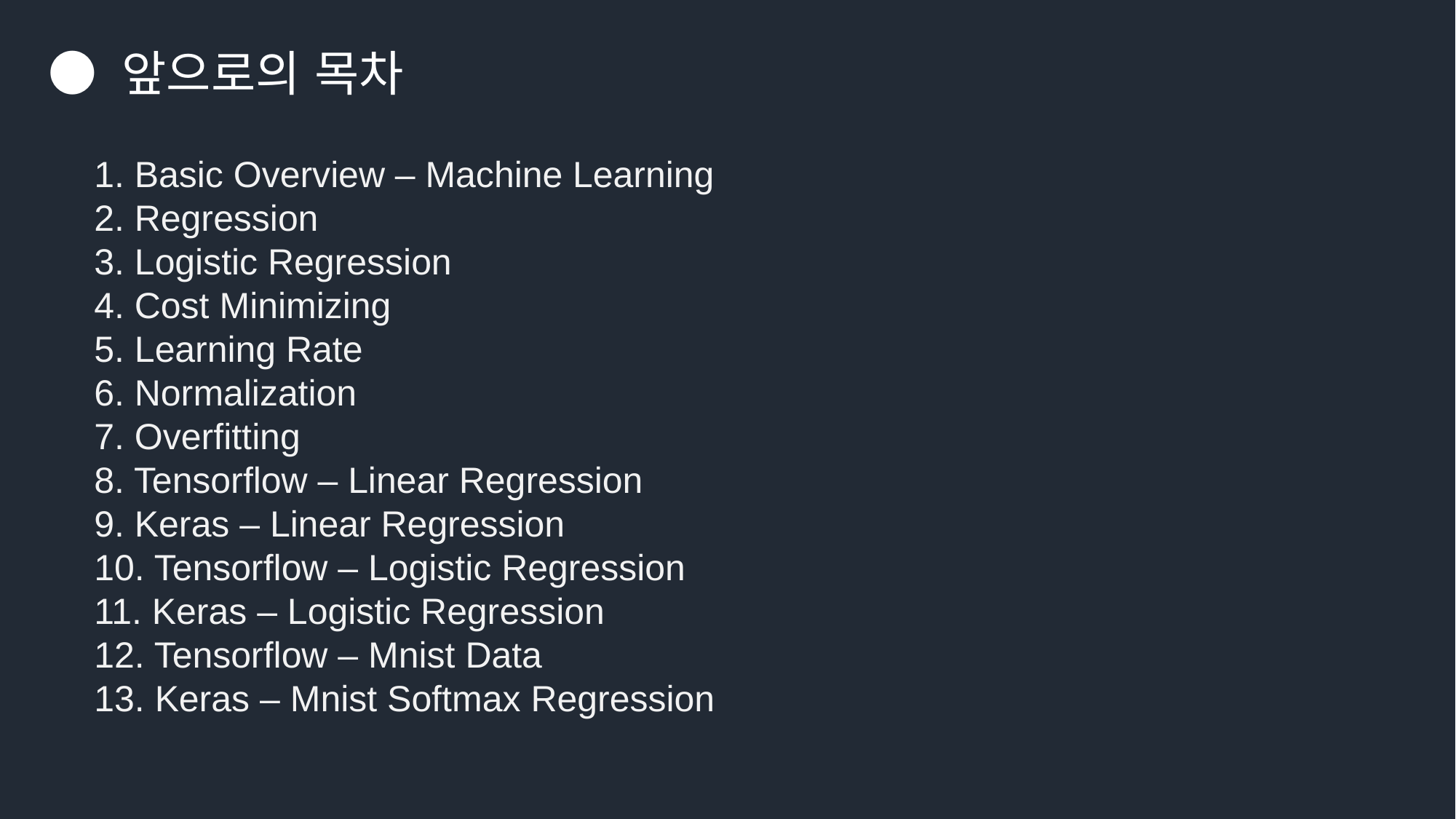

● 앞으로의 목차
1. Basic Overview – Machine Learning
2. Regression
3. Logistic Regression
4. Cost Minimizing
5. Learning Rate
6. Normalization
7. Overfitting
8. Tensorflow – Linear Regression
9. Keras – Linear Regression
10. Tensorflow – Logistic Regression
11. Keras – Logistic Regression
12. Tensorflow – Mnist Data
13. Keras – Mnist Softmax Regression